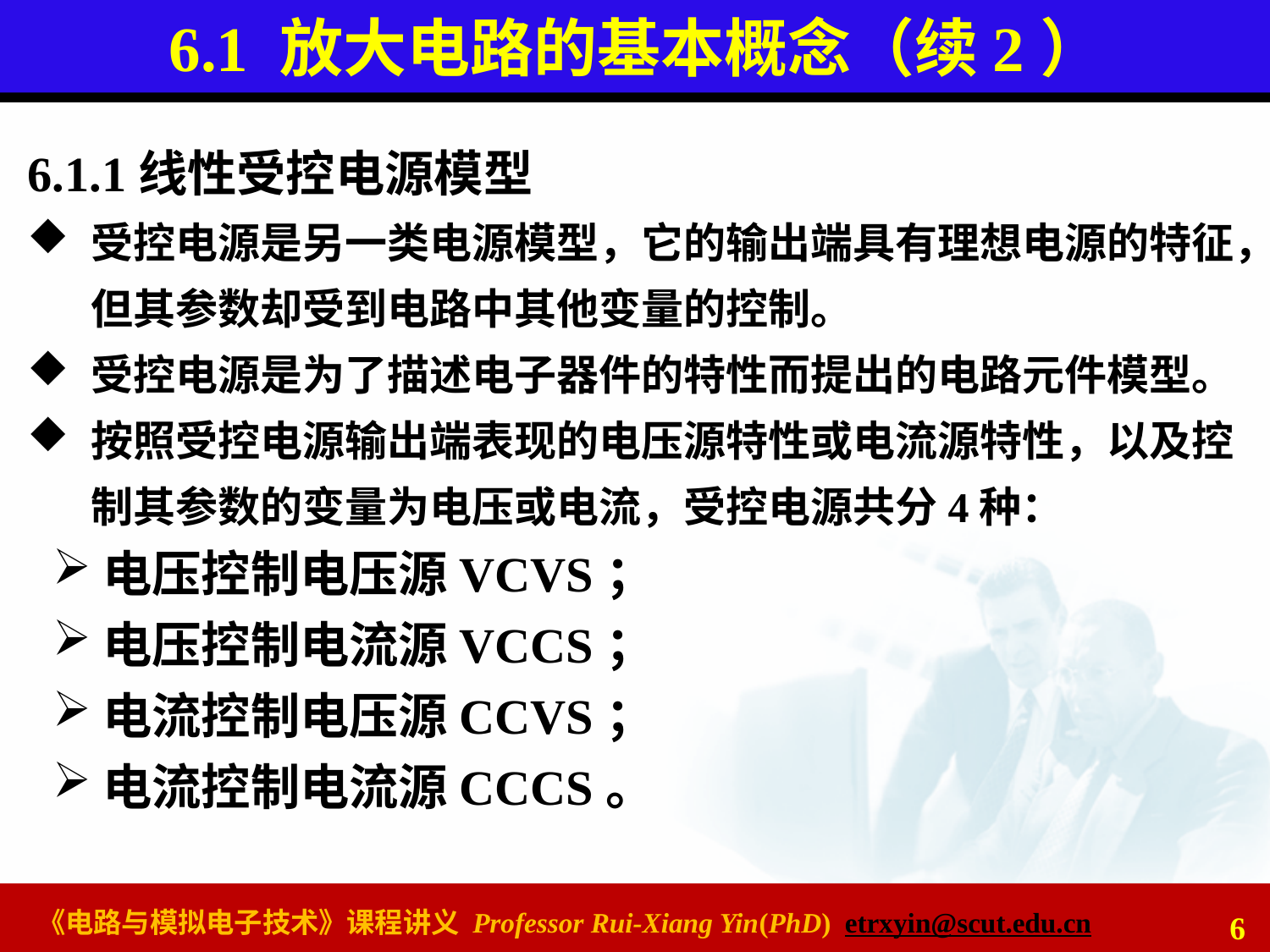

# 6.1 放大电路的基本概念（续2）
6.1.1线性受控电源模型
受控电源是另一类电源模型，它的输出端具有理想电源的特征，但其参数却受到电路中其他变量的控制。
受控电源是为了描述电子器件的特性而提出的电路元件模型。
按照受控电源输出端表现的电压源特性或电流源特性，以及控制其参数的变量为电压或电流，受控电源共分4种：
电压控制电压源VCVS；
电压控制电流源VCCS；
电流控制电压源CCVS；
电流控制电流源CCCS。
6